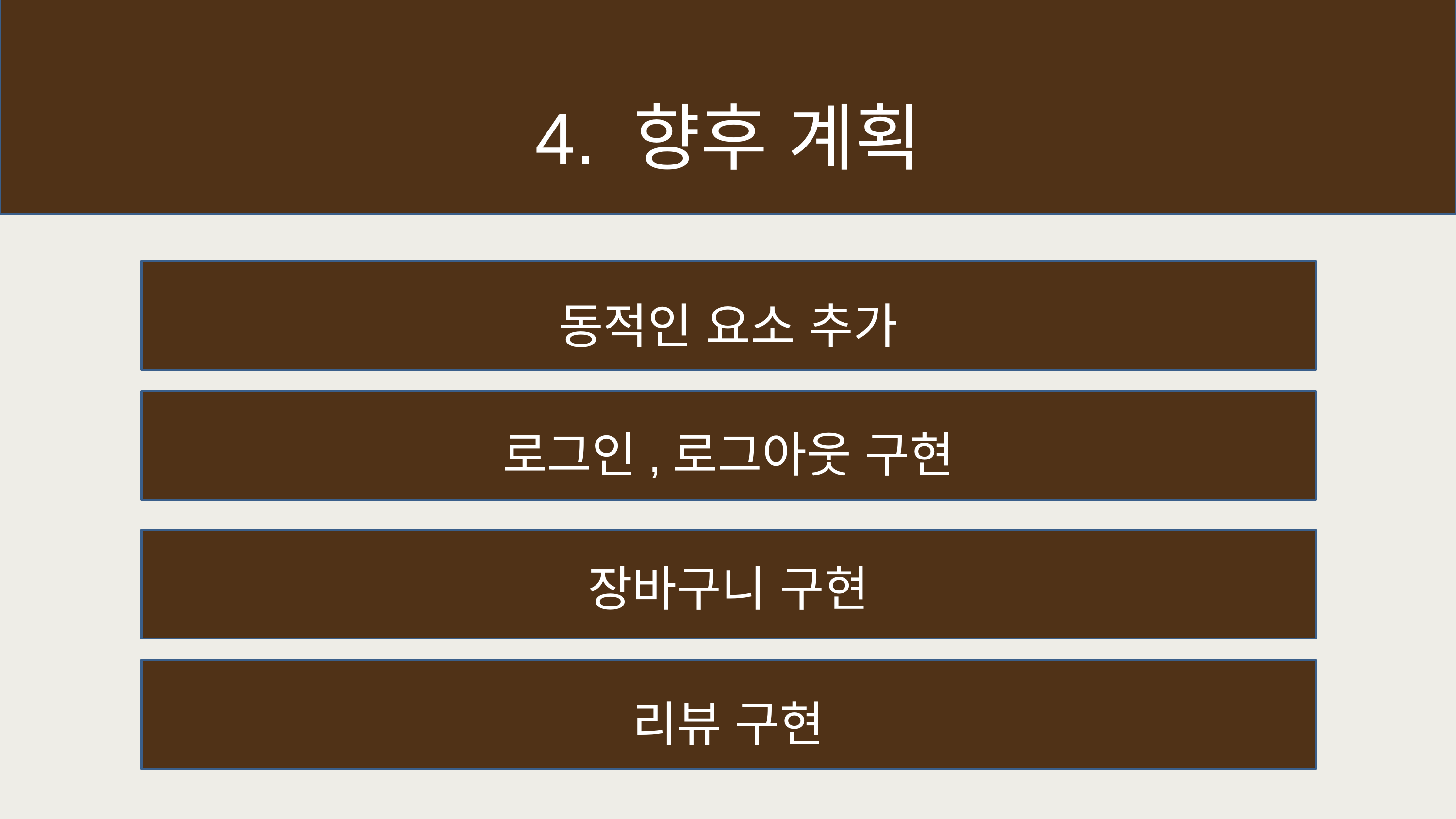

4. 향후 계획

동적인 요소 추가

로그인,로그아웃 구현

장바구니 구현

리뷰 구현